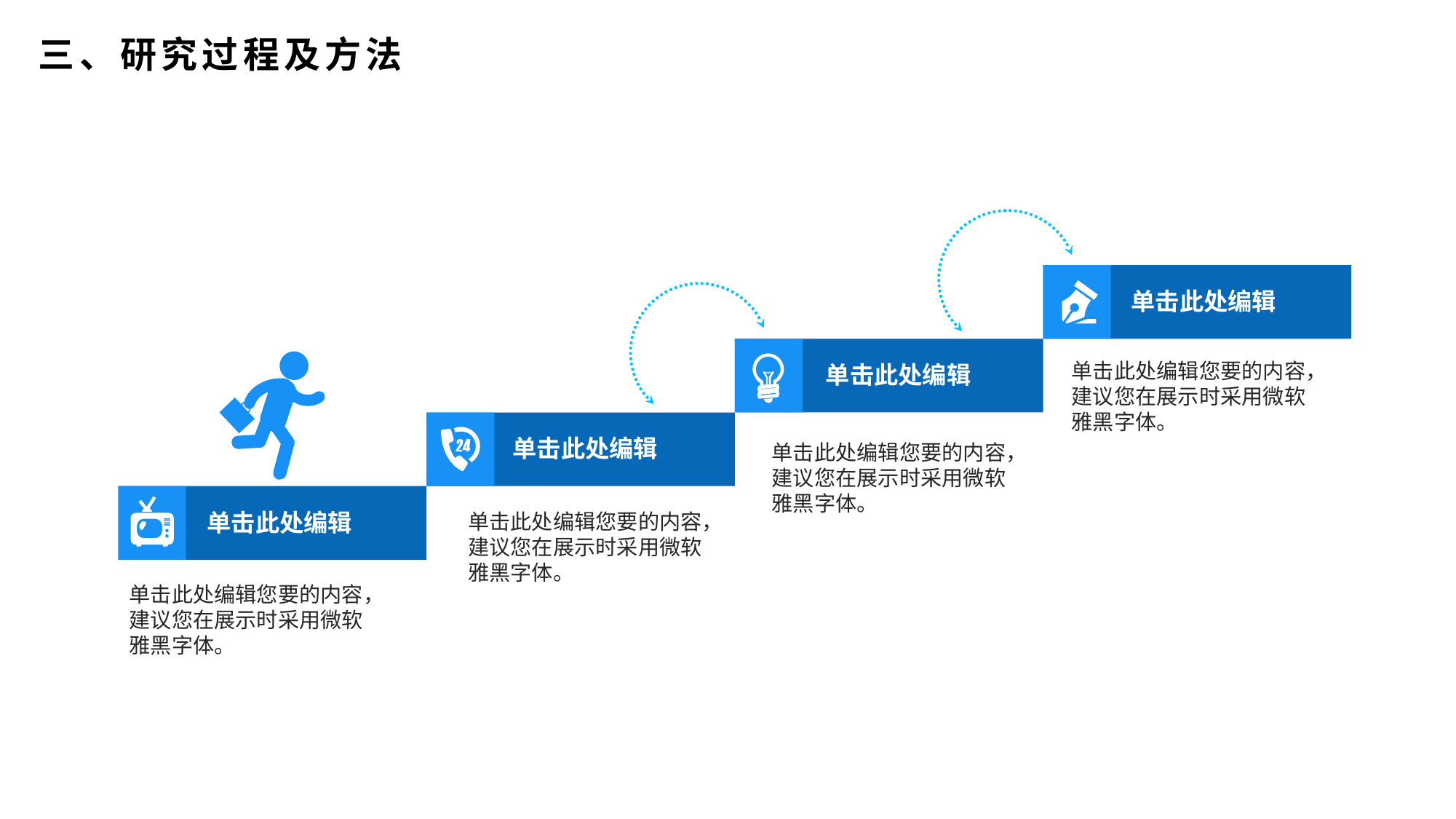

三、研究过程及方法

单击此处编辑

单击此处编辑您要的内容，建议您在展示时采用微软雅黑字体。

单击此处编辑

单击此处编辑
单击此处编辑您要的内容，建议您在展示时采用微软雅黑字体。

单击此处编辑
单击此处编辑您要的内容，建议您在展示时采用微软雅黑字体。
单击此处编辑您要的内容，建议您在展示时采用微软雅黑字体。